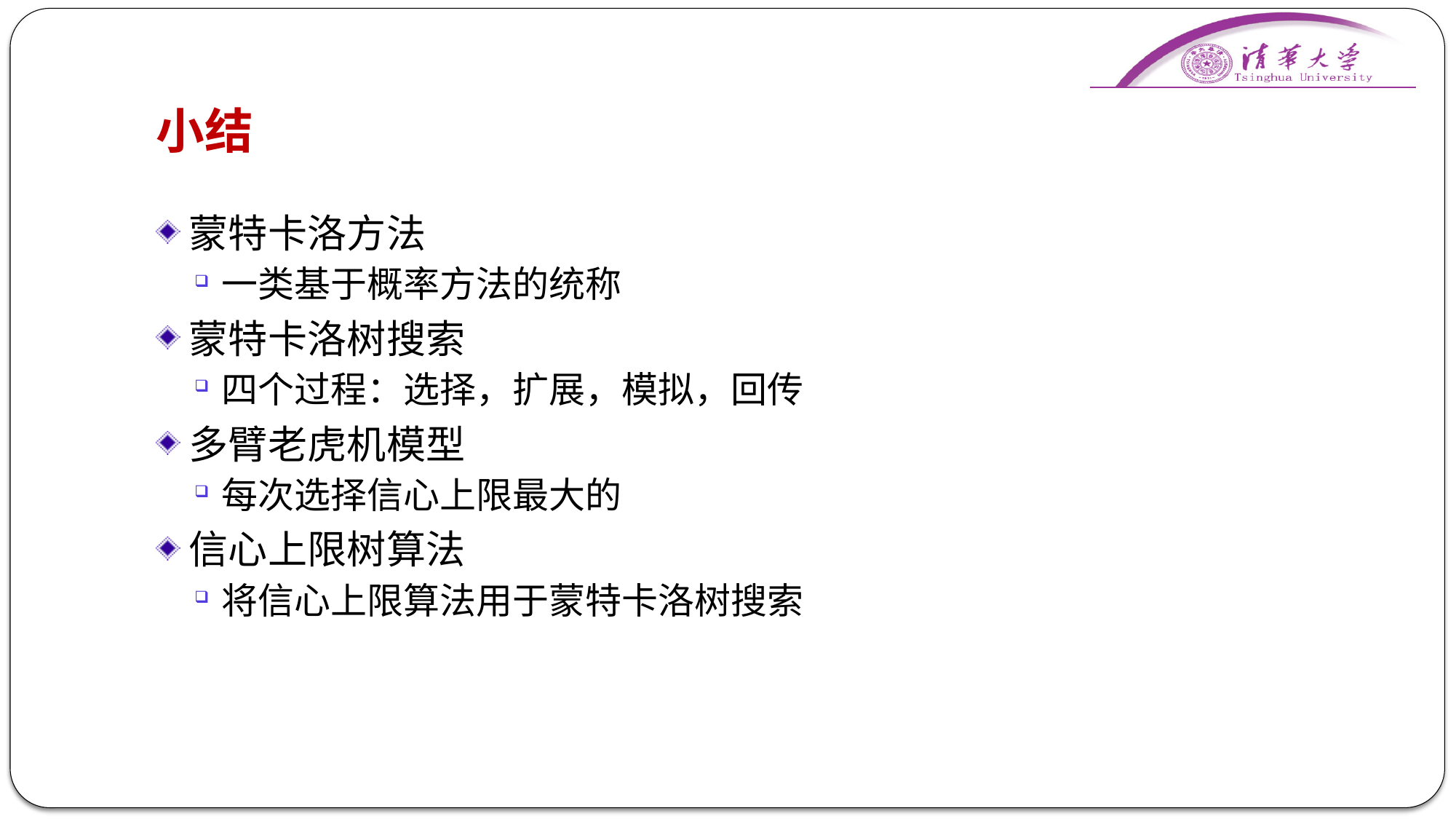

# 小结
蒙特卡洛方法
一类基于概率方法的统称
蒙特卡洛树搜索
四个过程：选择，扩展，模拟，回传
多臂老虎机模型
每次选择信心上限最大的
信心上限树算法
将信心上限算法用于蒙特卡洛树搜索